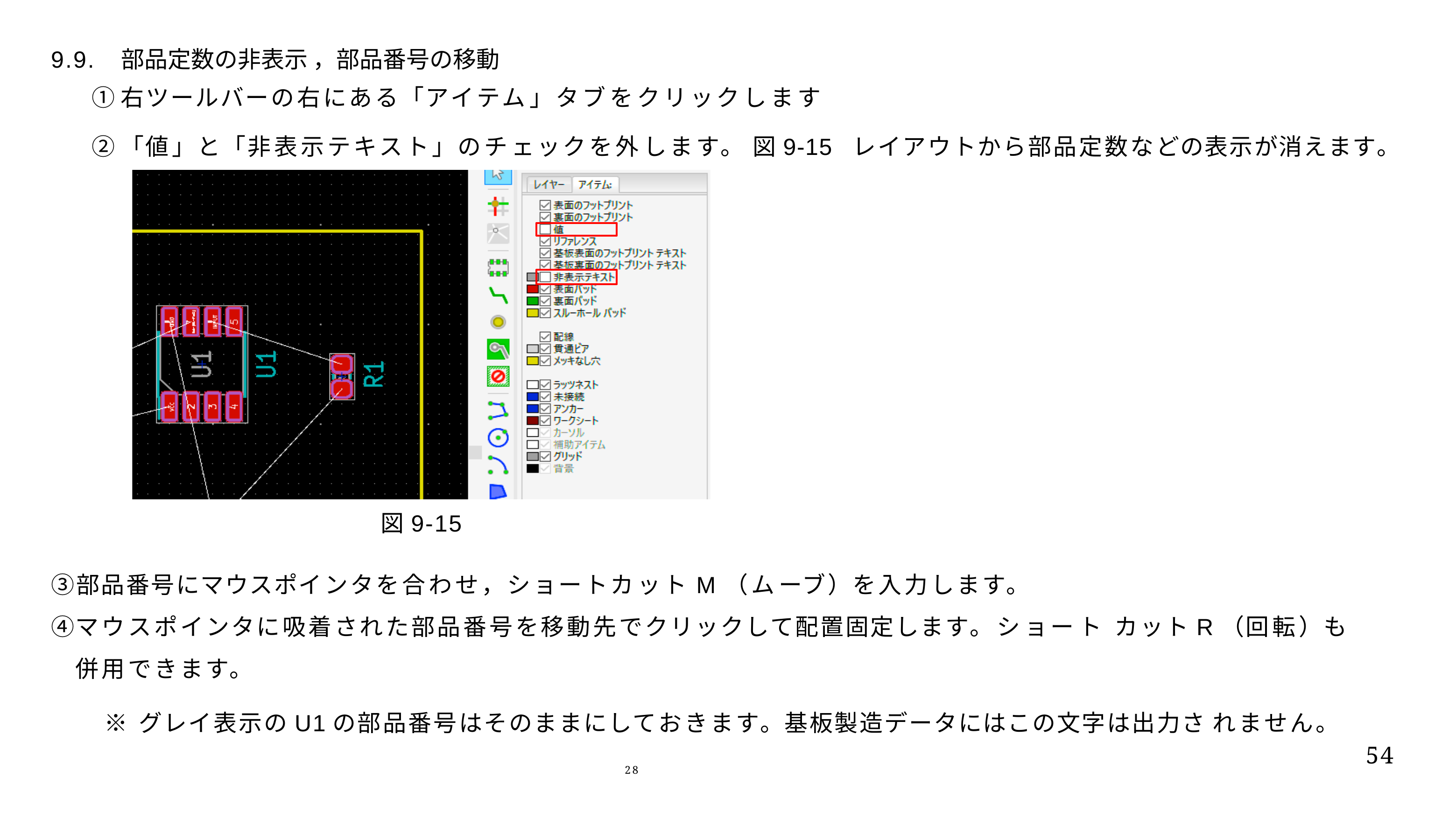

9.9.	部品定数の非表示 ，部品番号の移動
①右ツールバーの右にある「アイテム」タブをクリックします
②「値」と「非表示テキスト」のチェックを外します。 図9-15  レイアウトから部品定数などの表示が消えます。

図9-15
③	部品番号にマウスポインタを合わせ，ショートカットM（ムーブ）を入力します。
④	マウスポインタに吸着された部品番号を移動先でクリックして配置固定します。ショート カットR（回転）も併用できます。
※ グレイ表示のU1の部品番号はそのままにしておきます。基板製造データにはこの文字は出力さ れません。
54
28